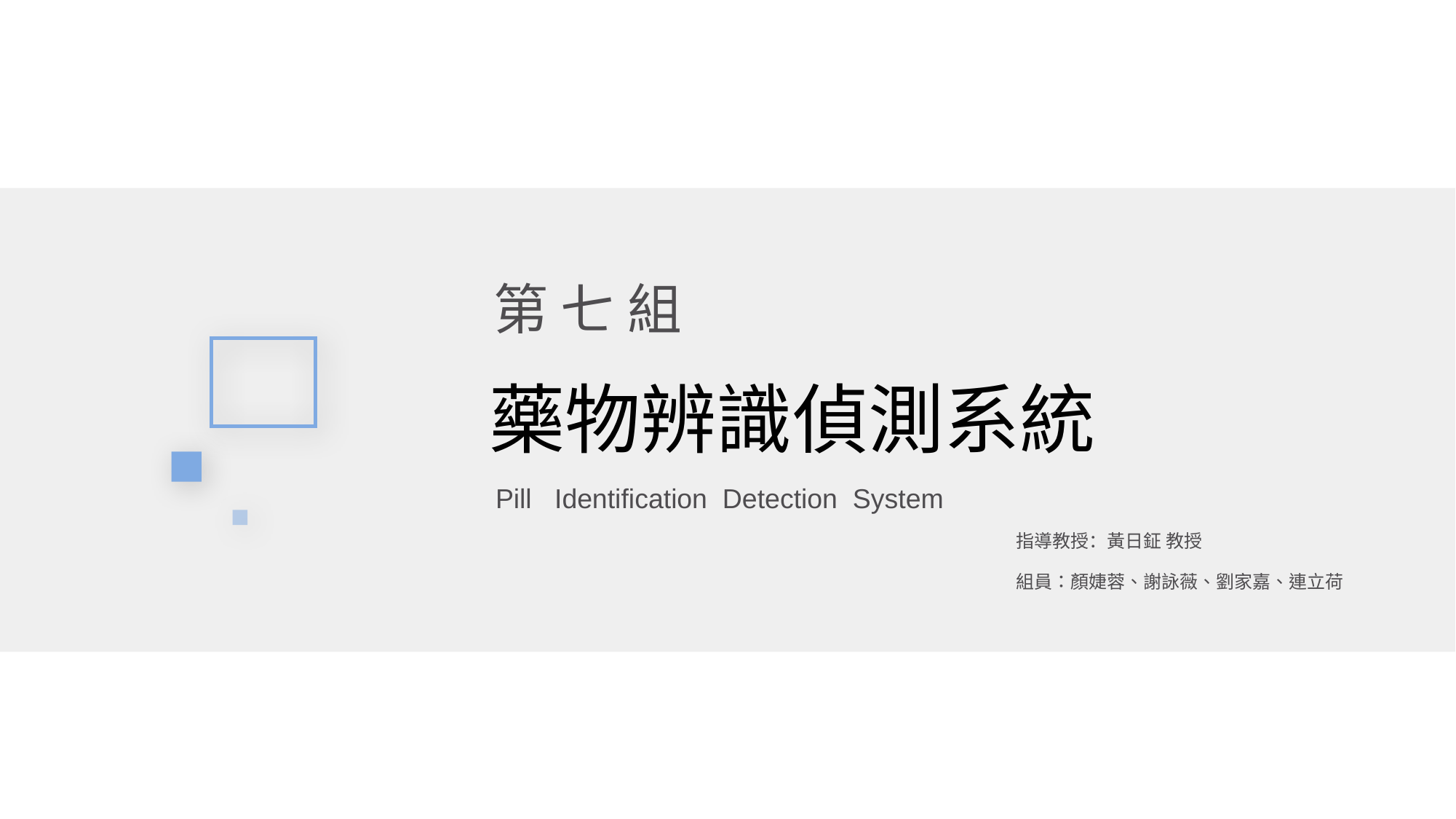

第 七 組

藥物辨識偵測系統

Pill   Identification  Detection  System

指導教授：黃日鉦 教授
組員：顏婕蓉、謝詠薇、劉家嘉、連立荷